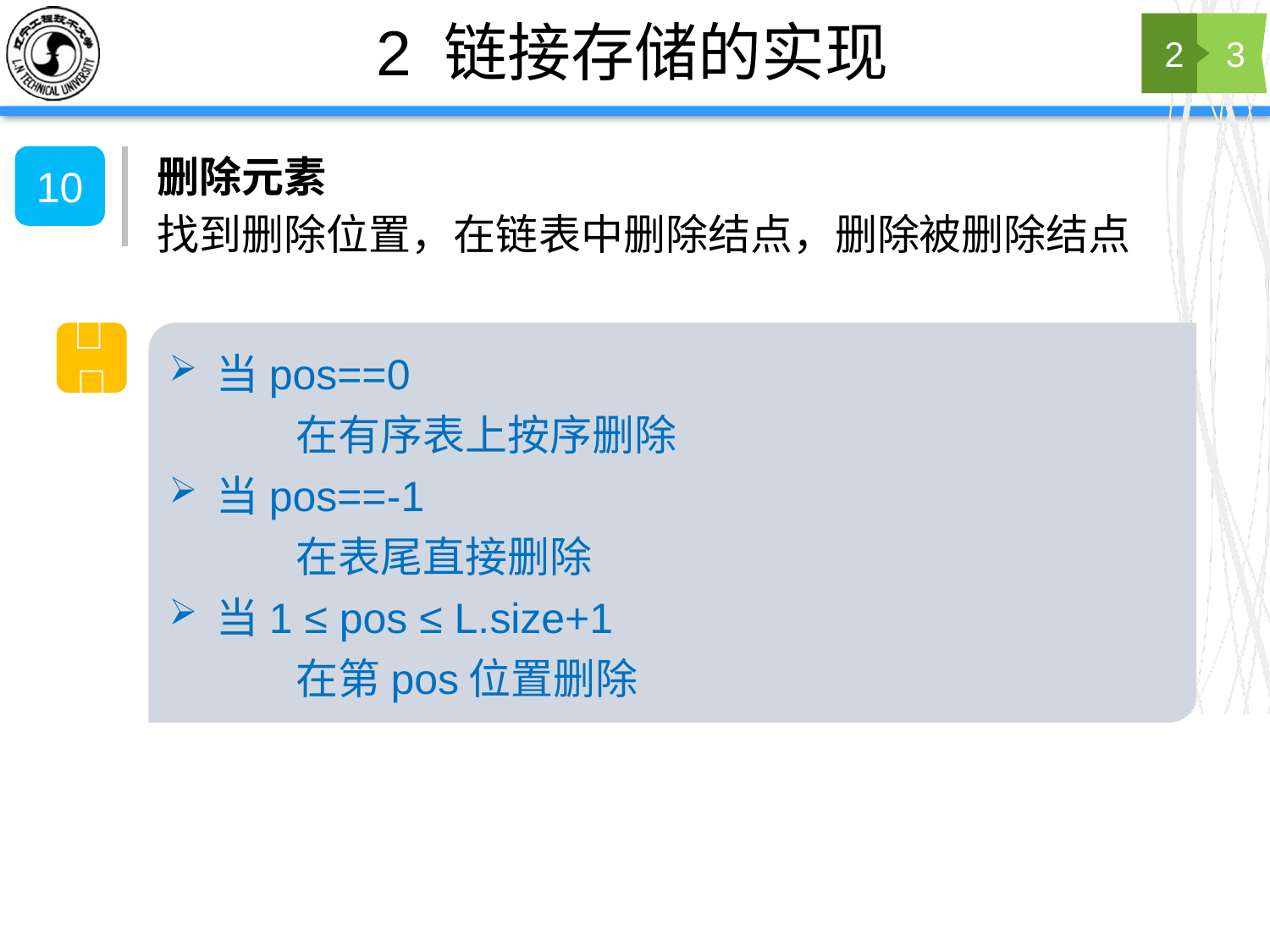

# 2 链接存储的实现
2
3
删除元素
10
找到删除位置，在链表中删除结点，删除被删除结点
💭
当pos==0
	在有序表上按序删除
当pos==-1
	在表尾直接删除
当1 ≤ pos ≤ L.size+1
	在第pos位置删除